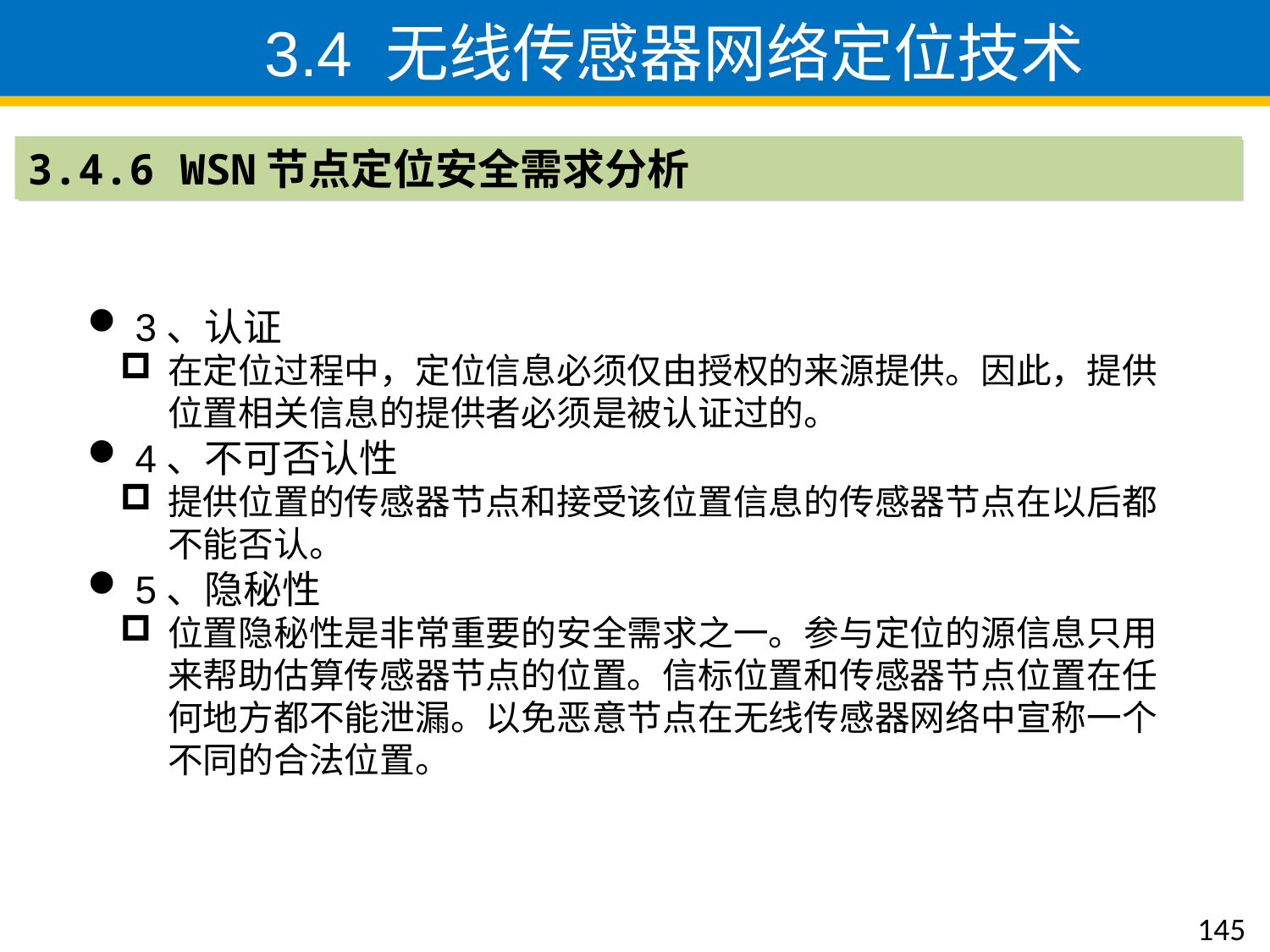

3.4 无线传感器网络定位技术

3.4.6 WSN节点定位安全需求分析
3、认证
在定位过程中，定位信息必须仅由授权的来源提供。因此，提供位置相关信息的提供者必须是被认证过的。
4、不可否认性
提供位置的传感器节点和接受该位置信息的传感器节点在以后都不能否认。
5、隐秘性
位置隐秘性是非常重要的安全需求之一。参与定位的源信息只用来帮助估算传感器节点的位置。信标位置和传感器节点位置在任何地方都不能泄漏。以免恶意节点在无线传感器网络中宣称一个不同的合法位置。
145